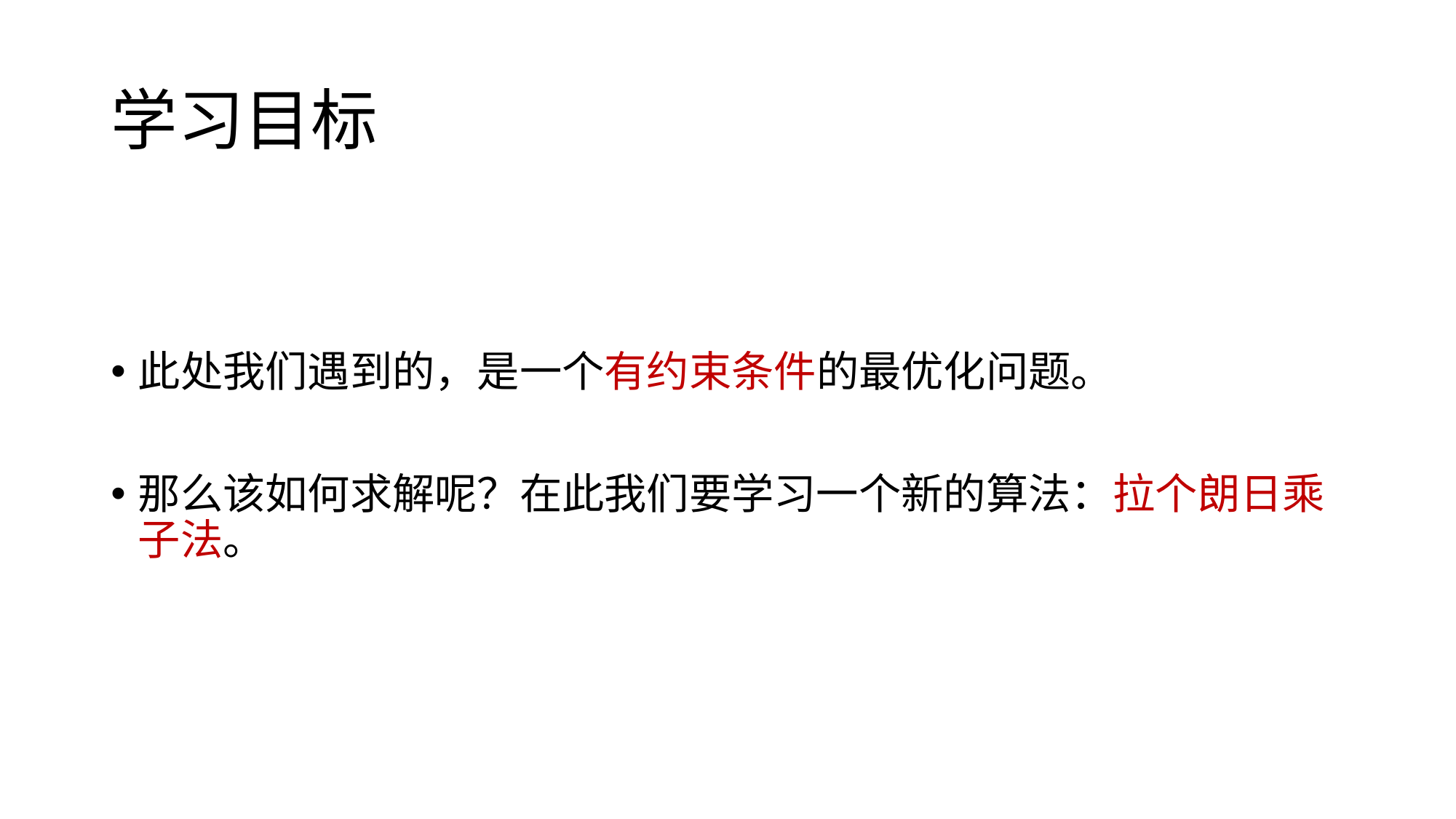

# 学习目标

此处我们遇到的，是一个有约束条件的最优化问题。

那么该如何求解呢？在此我们要学习一个新的算法：拉个朗日乘子法。